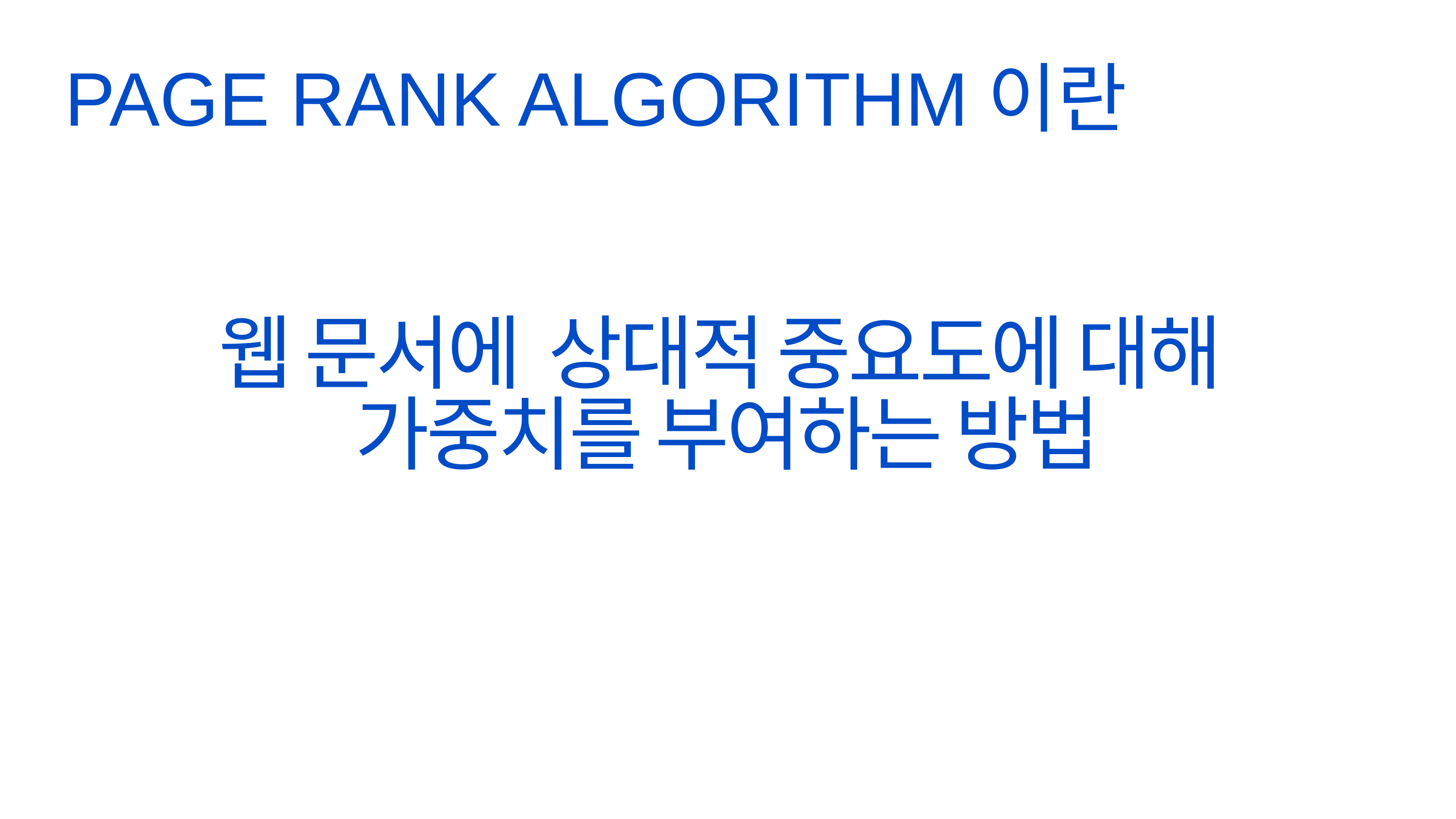

PAGE RANK ALGORITHM이란
웹 문서에  상대적 중요도에 대해
가중치를 부여하는 방법